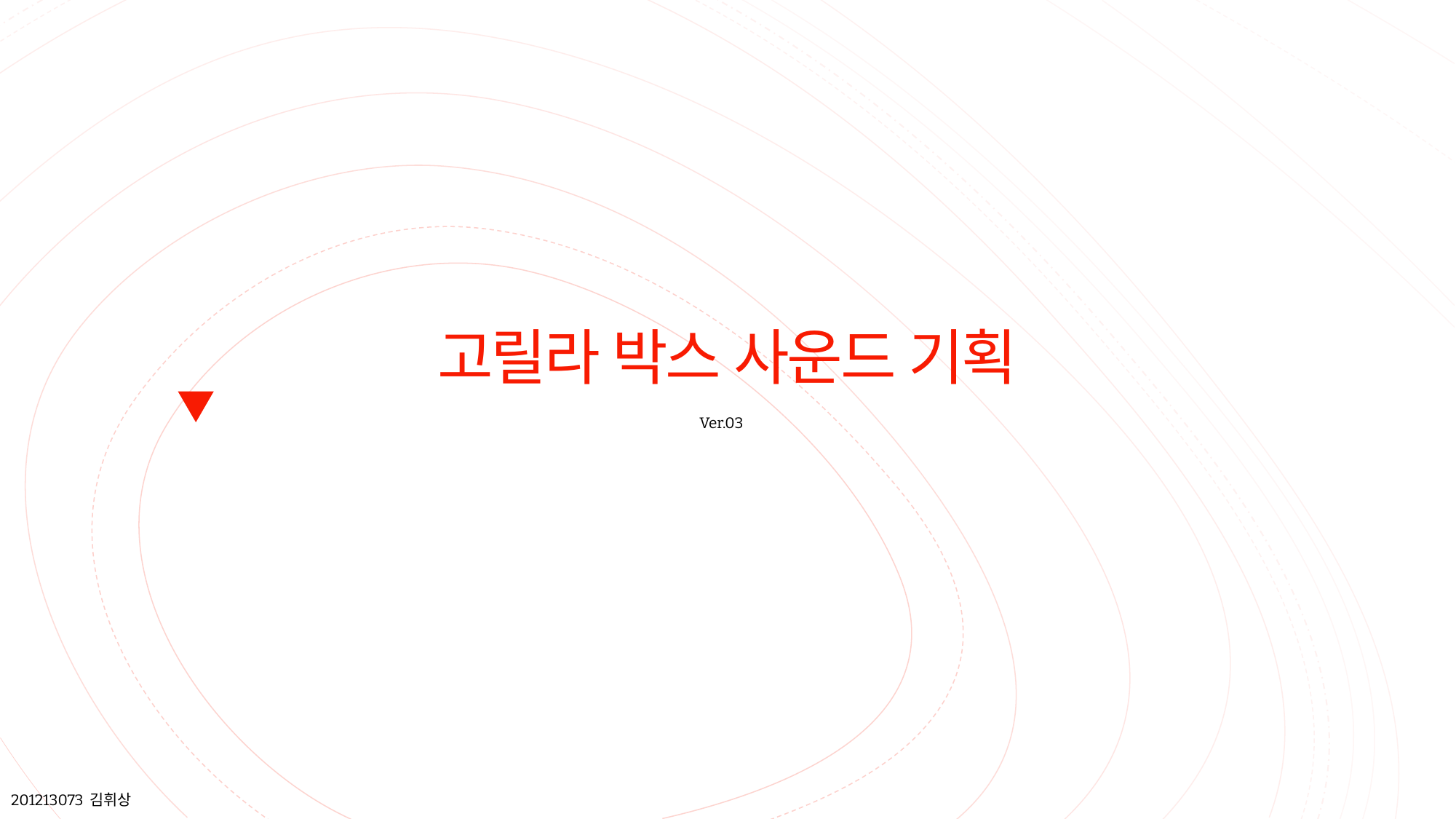

# 고릴라 박스 사운드 기획

Ver.03
201213073 김휘상